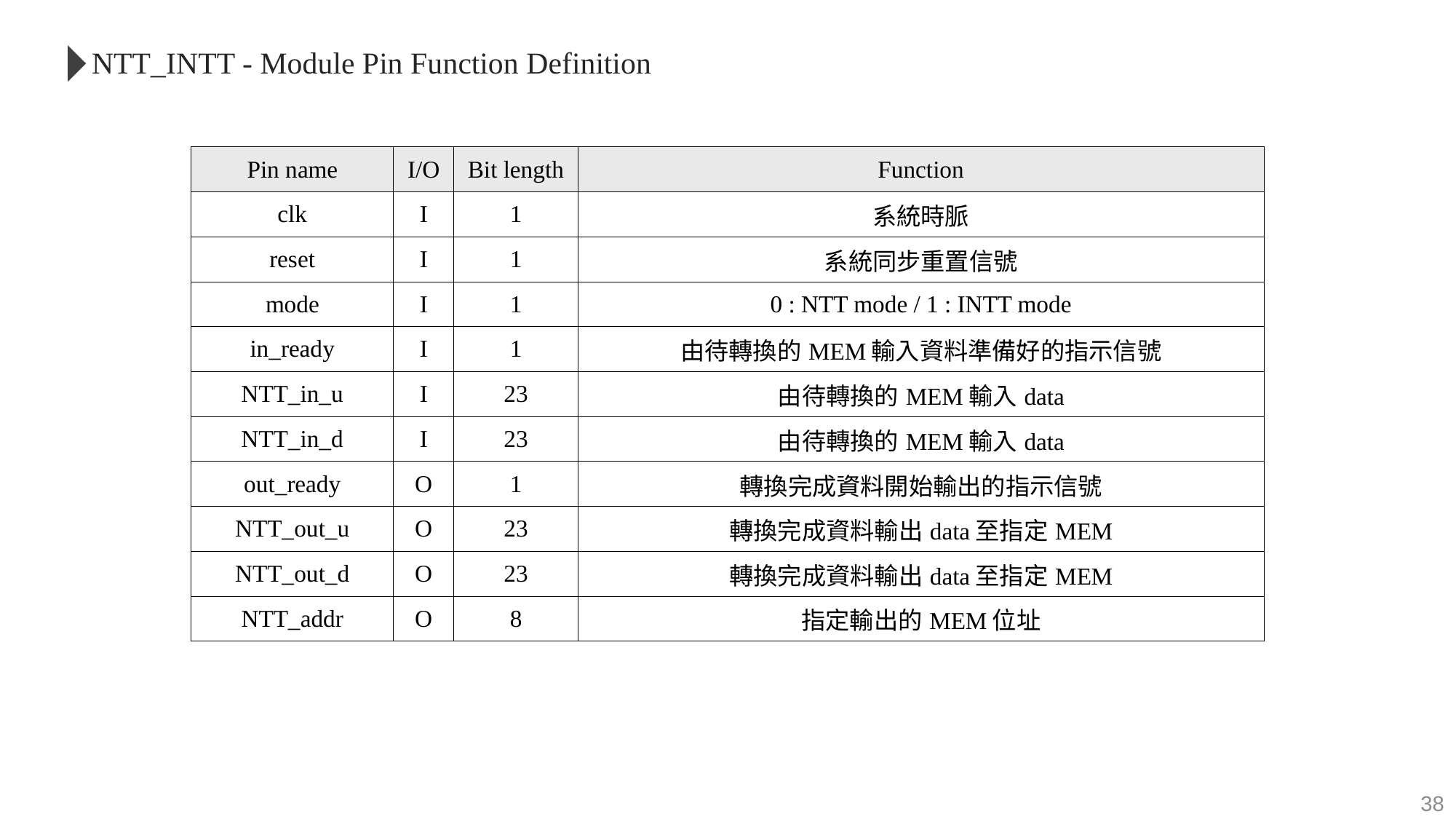

NTT_INTT - Module Pin Function Definition

| Pin name | I/O | Bit length | Function |
| --- | --- | --- | --- |
| clk | I | 1 | 系統時脈 |
| reset | I | 1 | 系統同步重置信號 |
| mode | I | 1 | 0 : NTT mode / 1 : INTT mode |
| in\_ready | I | 1 | 由待轉換的MEM輸入資料準備好的指示信號 |
| NTT\_in\_u | I | 23 | 由待轉換的MEM輸入data |
| NTT\_in\_d | I | 23 | 由待轉換的MEM輸入data |
| out\_ready | O | 1 | 轉換完成資料開始輸出的指示信號 |
| NTT\_out\_u | O | 23 | 轉換完成資料輸出data至指定MEM |
| NTT\_out\_d | O | 23 | 轉換完成資料輸出data至指定MEM |
| NTT\_addr | O | 8 | 指定輸出的MEM位址 |
38